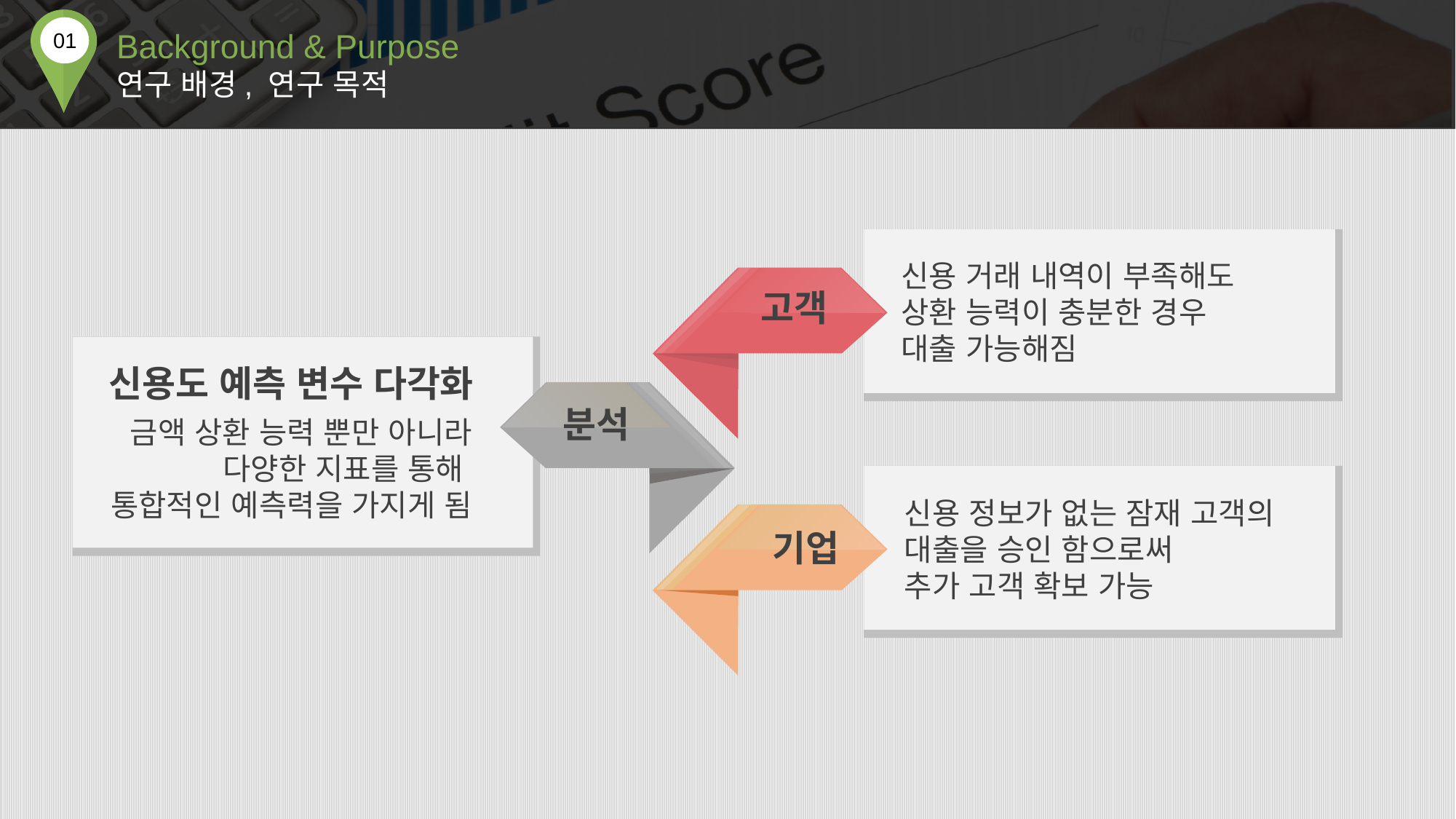

신용 거래 내역이 부족해도
상환 능력이 충분한 경우
대출 가능해짐

고객

신용도 예측 변수 다각화
금액 상환 능력 뿐만 아니라 다양한 지표를 통해
통합적인 예측력을 가지게 됨

분석
신용 정보가 없는 잠재 고객의
대출을 승인 함으로써
추가 고객 확보 가능

기업